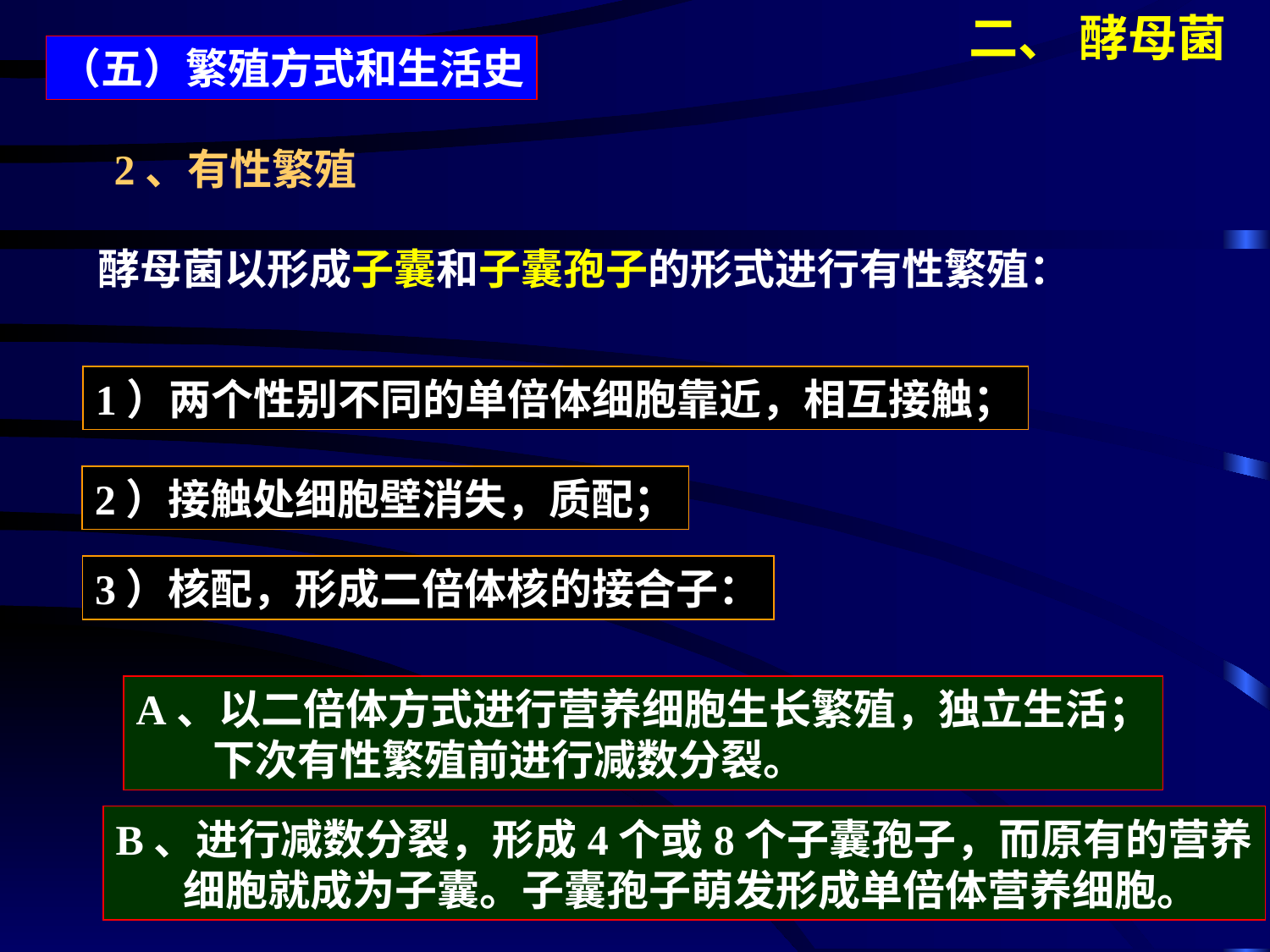

二、 酵母菌
（五）繁殖方式和生活史
2、有性繁殖
酵母菌以形成子囊和子囊孢子的形式进行有性繁殖：
1）两个性别不同的单倍体细胞靠近，相互接触；
2）接触处细胞壁消失，质配；
3）核配，形成二倍体核的接合子：
A、以二倍体方式进行营养细胞生长繁殖，独立生活；
       下次有性繁殖前进行减数分裂。
B、进行减数分裂，形成4个或8个子囊孢子，而原有的营养
      细胞就成为子囊。子囊孢子萌发形成单倍体营养细胞。